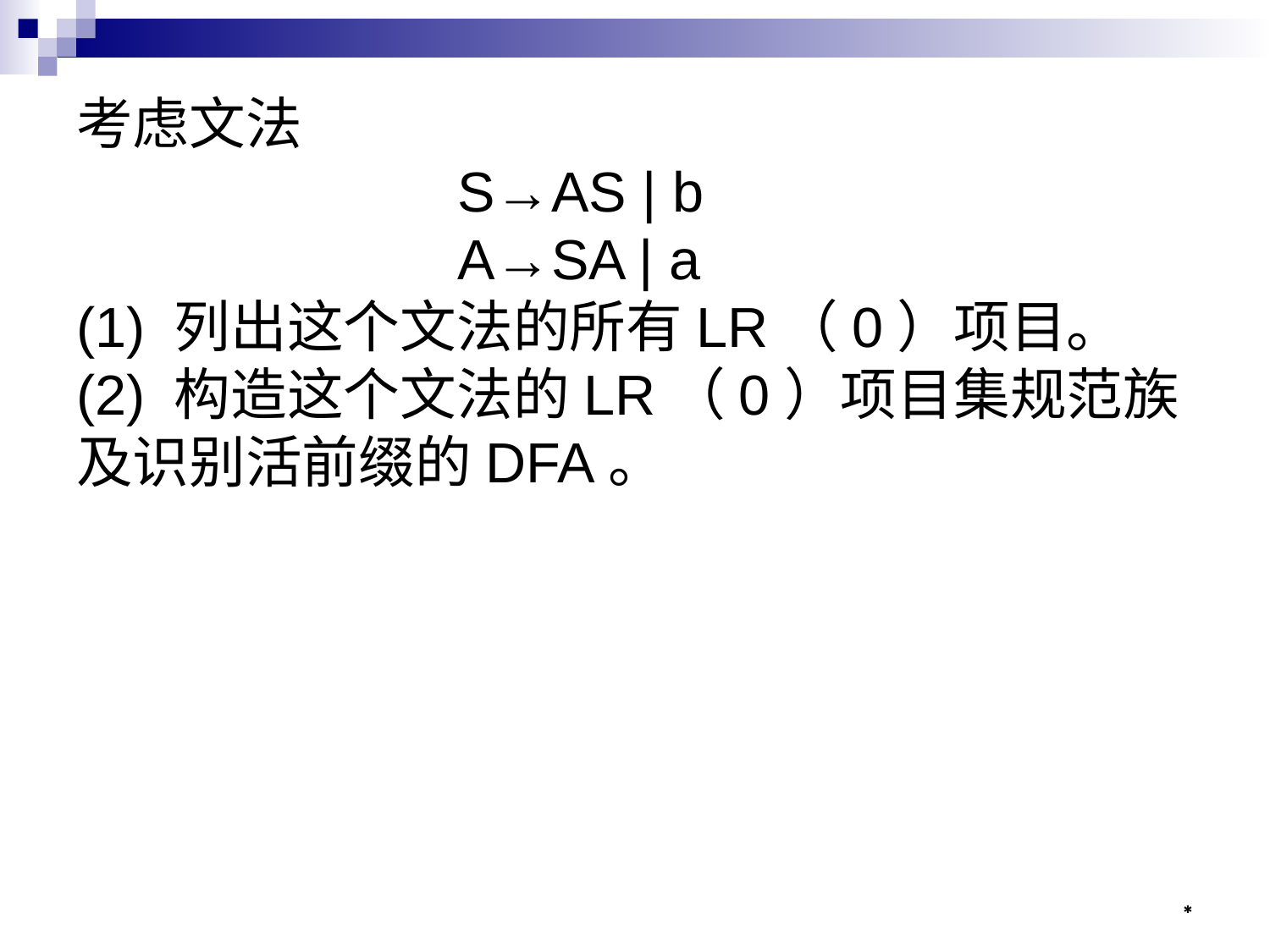

# 考虑文法 S→AS | b A→SA | a (1) 列出这个文法的所有LR（0）项目。 (2) 构造这个文法的LR（0）项目集规范族及识别活前缀的DFA。
*